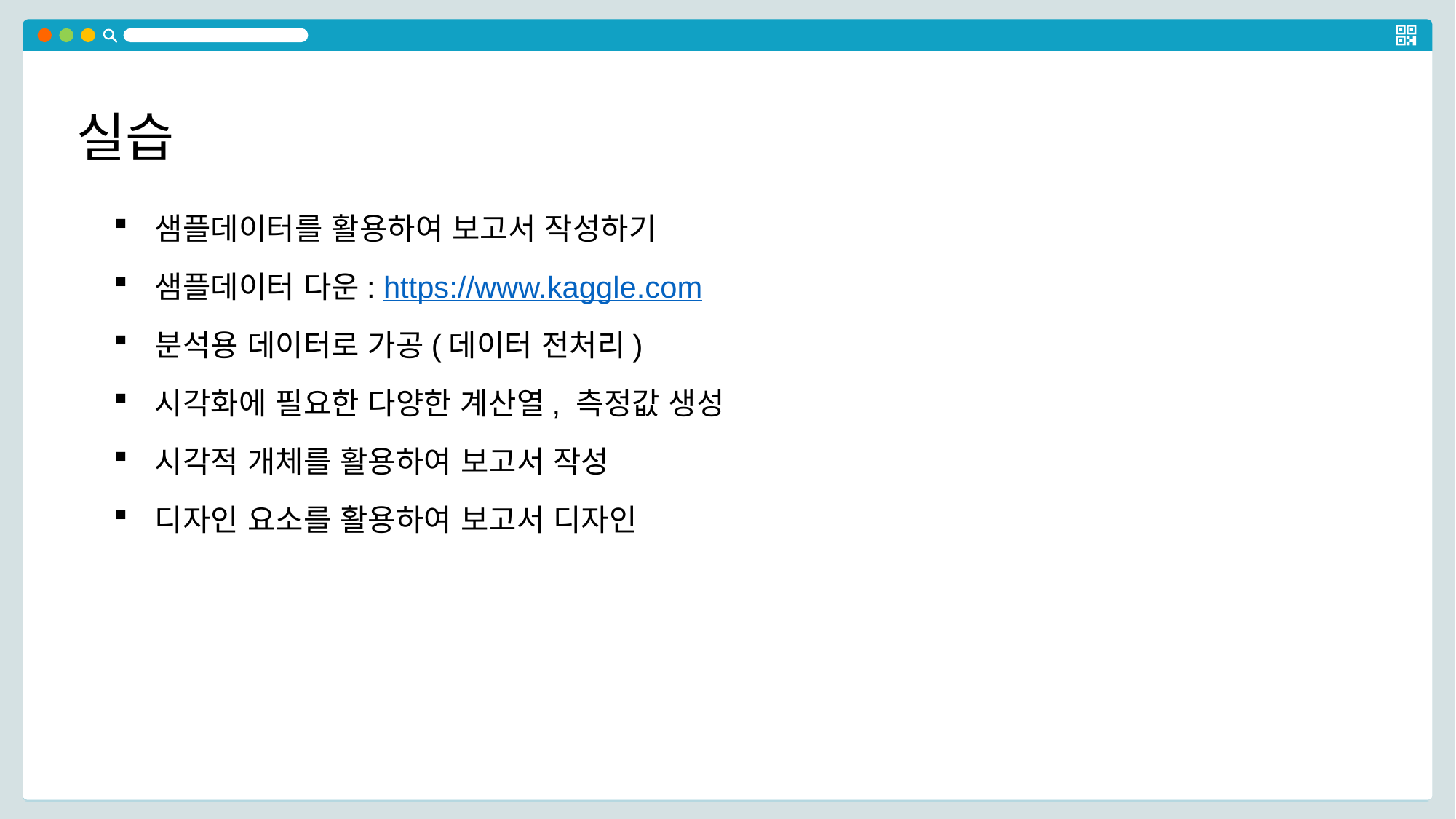

실습
샘플데이터를 활용하여 보고서 작성하기
샘플데이터 다운: https://www.kaggle.com
분석용 데이터로 가공(데이터 전처리)
시각화에 필요한 다양한 계산열, 측정값 생성
시각적 개체를 활용하여 보고서 작성
디자인 요소를 활용하여 보고서 디자인